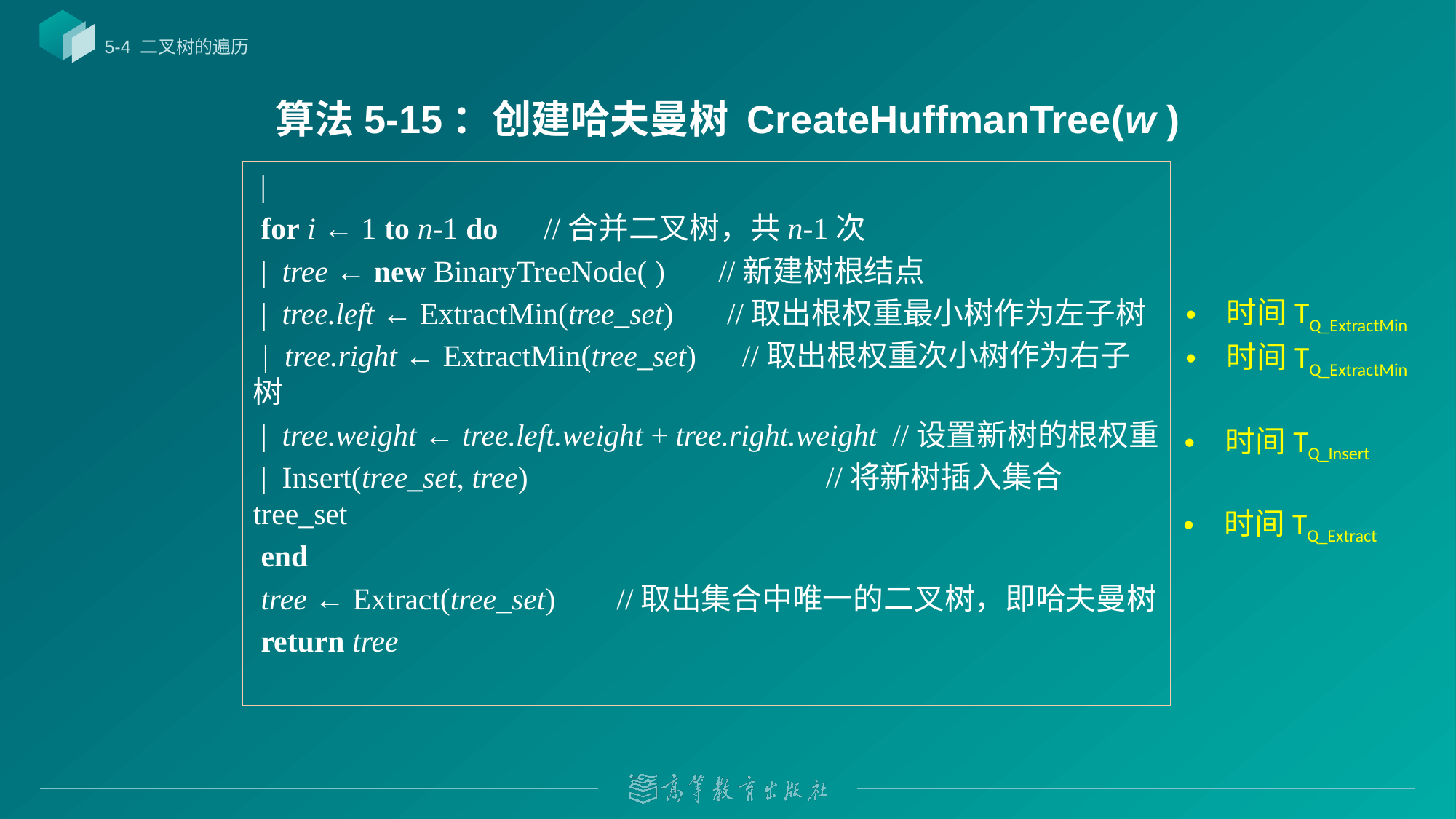

5-4 二叉树的遍历
# 算法5-15：创建哈夫曼树 CreateHuffmanTree(w )
 |
 for i ← 1 to n-1 do      //合并二叉树，共n-1次
 |  tree ← new BinaryTreeNode( )       //新建树根结点
 |  tree.left ← ExtractMin(tree_set)       //取出根权重最小树作为左子树
 |  tree.right ← ExtractMin(tree_set)      //取出根权重次小树作为右子树
 |  tree.weight ← tree.left.weight + tree.right.weight  //设置新树的根权重
 |  Insert(tree_set, tree)                                       //将新树插入集合tree_set
 end
 tree ← Extract(tree_set)        //取出集合中唯一的二叉树，即哈夫曼树
 return tree

时间TQ_ExtractMin
时间TQ_ExtractMin
时间TQ_Insert
时间TQ_Extract